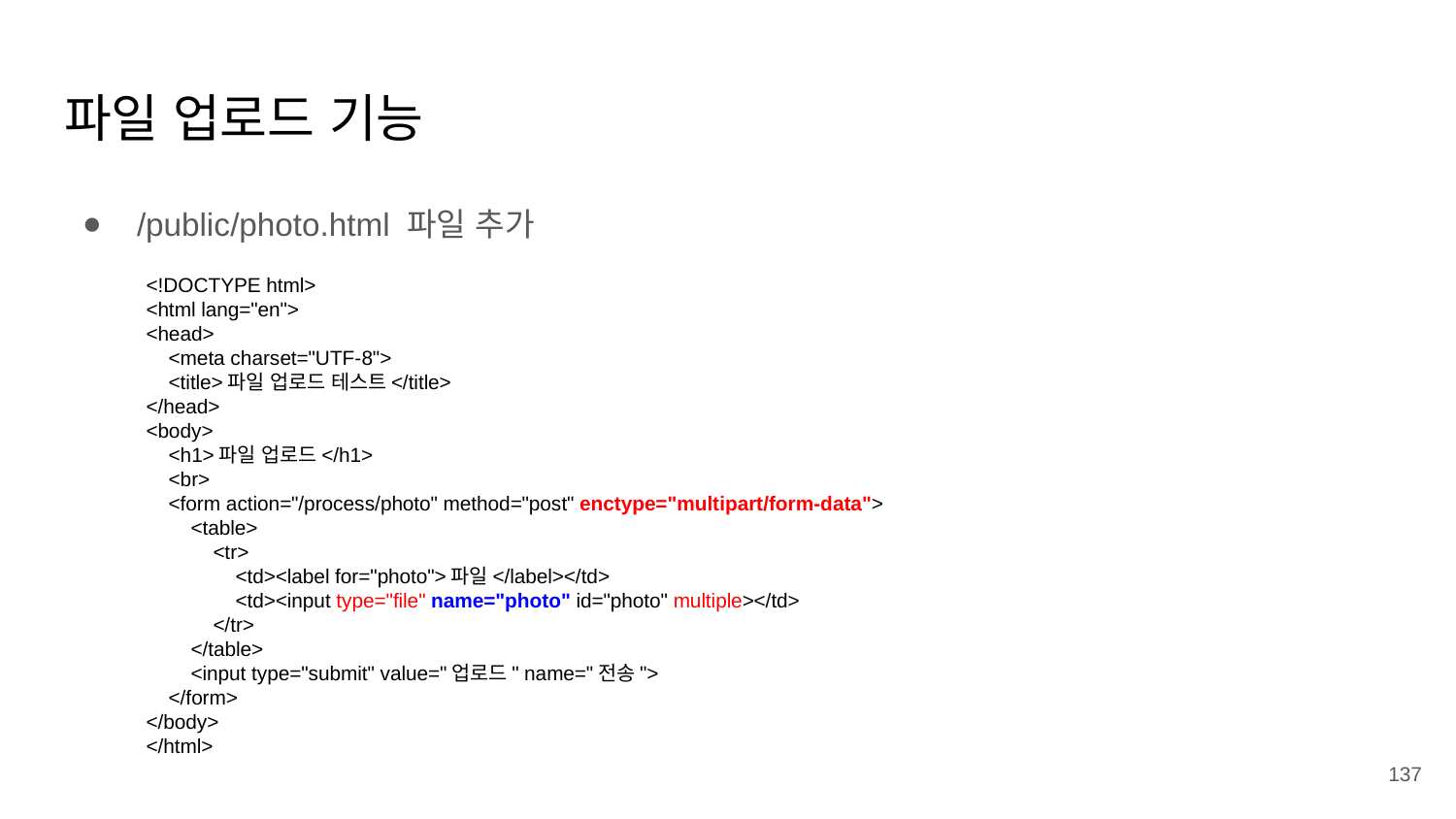

# 파일 업로드 기능
/public/photo.html 파일 추가
<!DOCTYPE html>
<html lang="en">
<head>
    <meta charset="UTF-8">
    <title>파일 업로드 테스트</title>
</head>
<body>
    <h1>파일 업로드</h1>
    <br>
    <form action="/process/photo" method="post" enctype="multipart/form-data">
        <table>
            <tr>
                <td><label for="photo">파일</label></td>
                <td><input type="file" name="photo" id="photo" multiple></td>
            </tr>
        </table>
        <input type="submit" value="업로드" name="전송">
    </form>
</body>
</html>
137